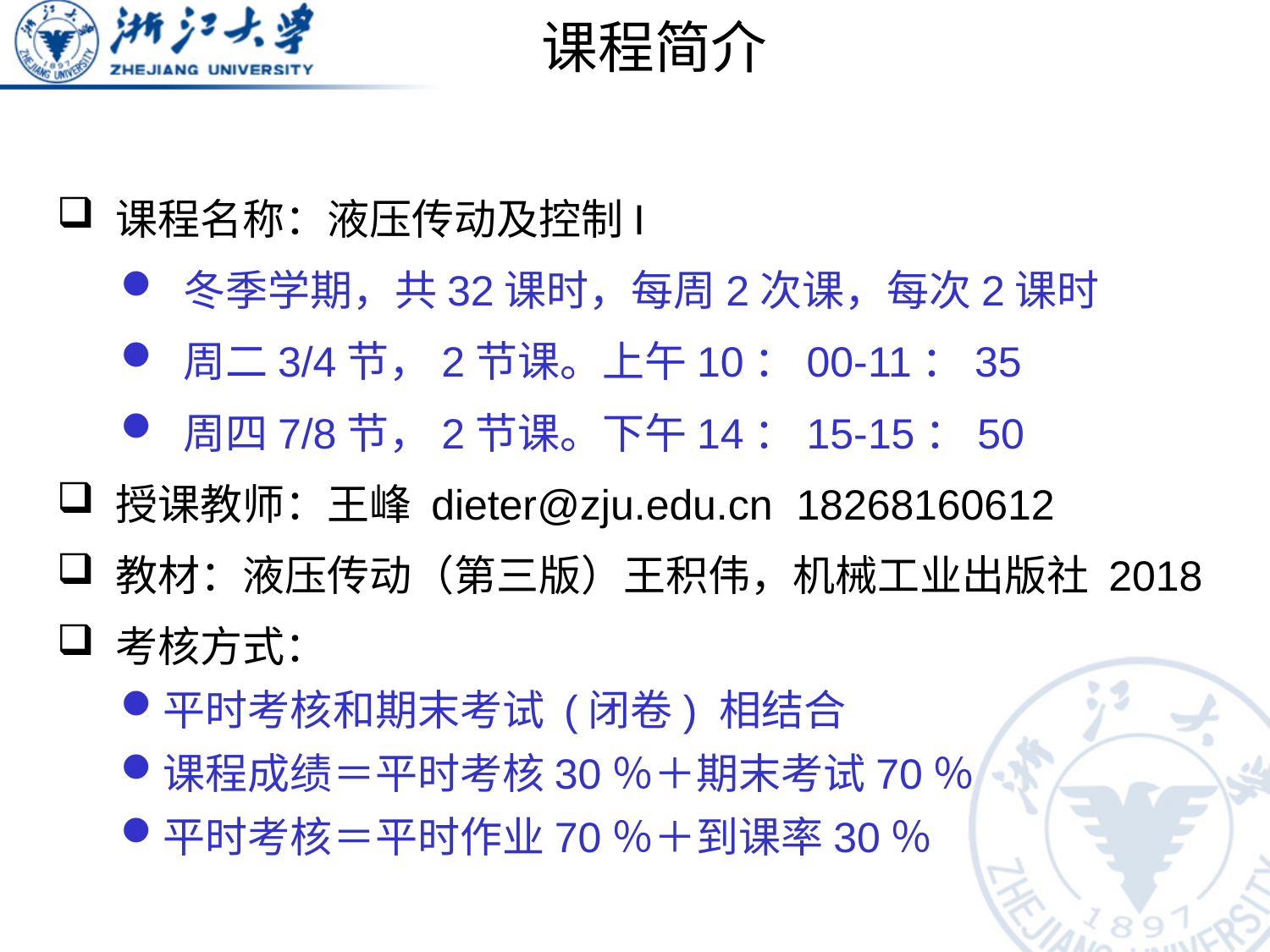

# 课程简介
 课程名称：液压传动及控制I
 冬季学期，共32课时，每周2次课，每次2课时
 周二3/4节，2节课。上午10：00-11：35
 周四7/8节，2节课。下午14：15-15：50
 授课教师：王峰 dieter@zju.edu.cn  18268160612
 教材：液压传动（第三版）王积伟，机械工业出版社 2018
 考核方式：
平时考核和期末考试 (闭卷) 相结合
课程成绩＝平时考核30％＋期末考试70％
平时考核＝平时作业70％＋到课率30％